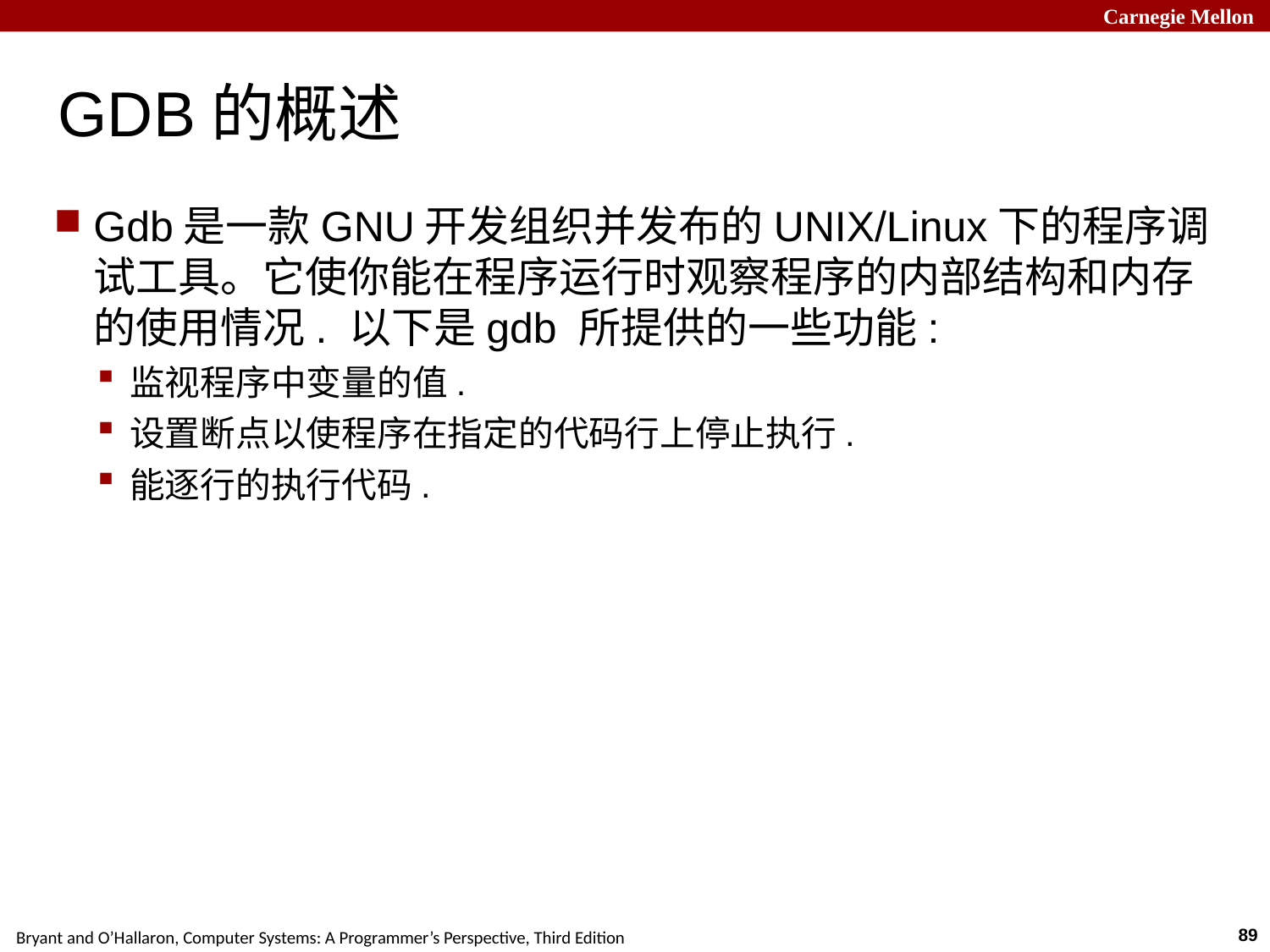

GDB的概述
Gdb是一款GNU开发组织并发布的UNIX/Linux下的程序调试工具。它使你能在程序运行时观察程序的内部结构和内存的使用情况. 以下是gdb 所提供的一些功能:
监视程序中变量的值.
设置断点以使程序在指定的代码行上停止执行.
能逐行的执行代码.